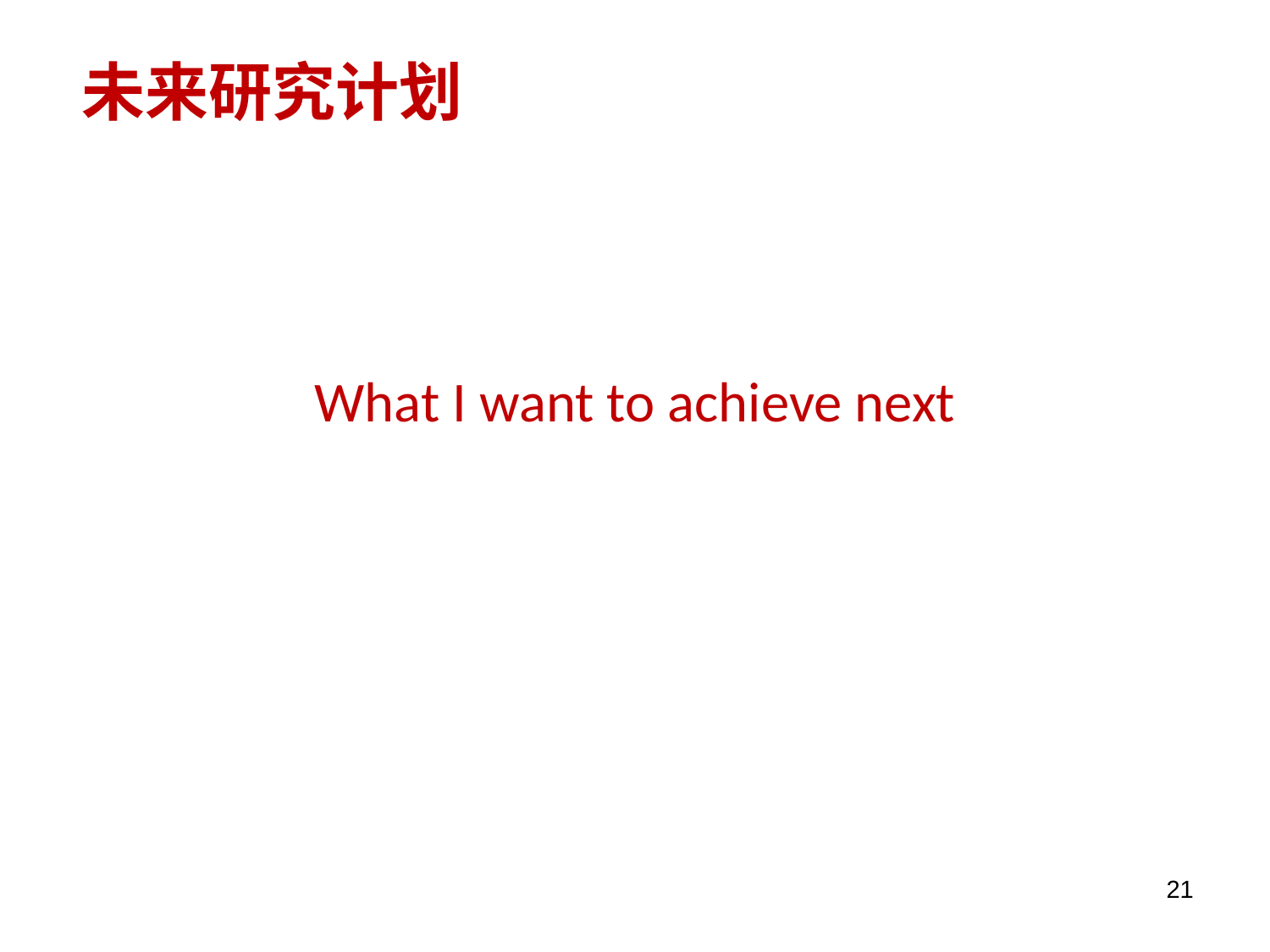

未来研究计划
What I want to achieve next
21